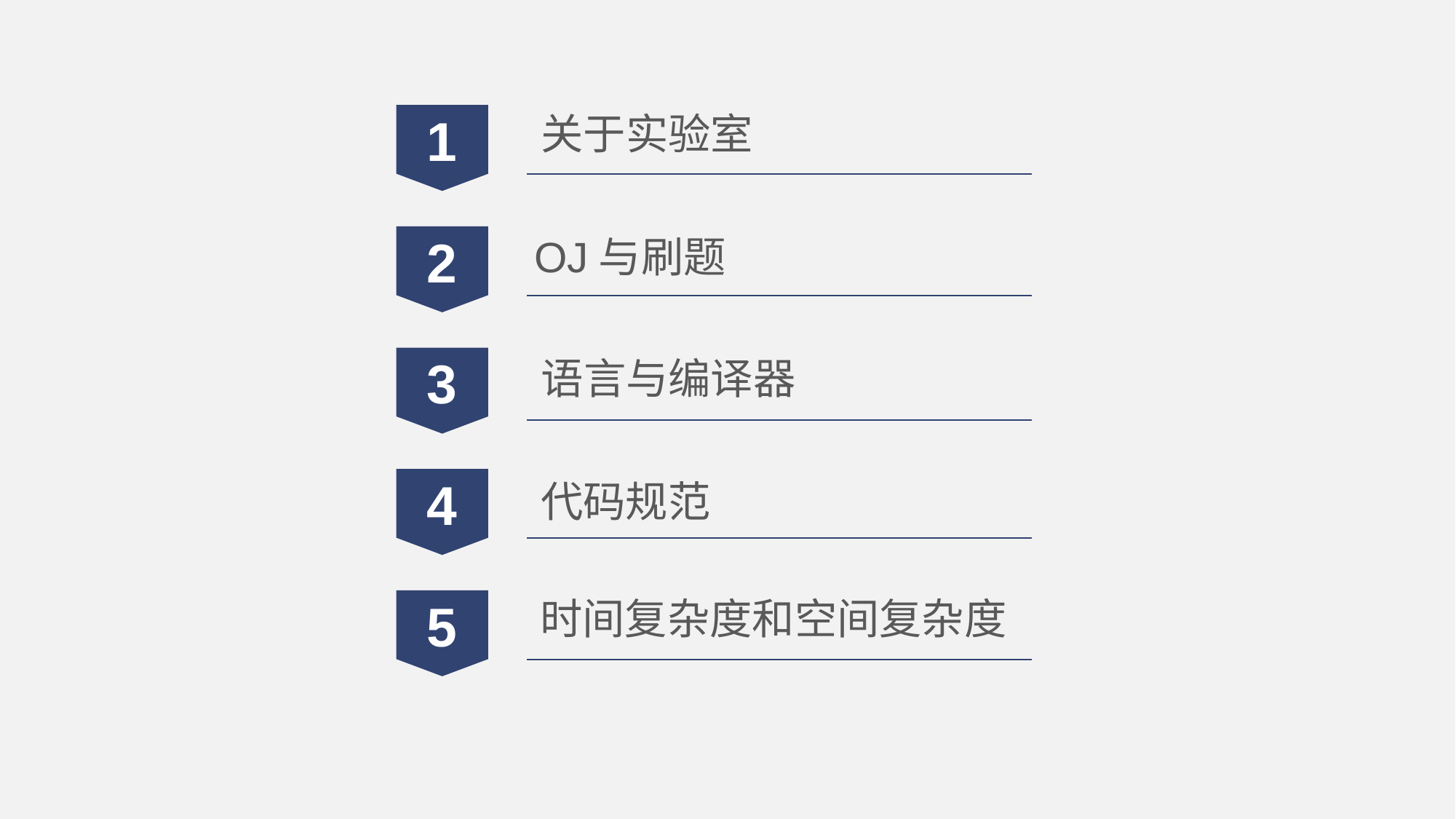

关于实验室
1
OJ与刷题
2
语言与编译器
3
4
代码规范
时间复杂度和空间复杂度
5